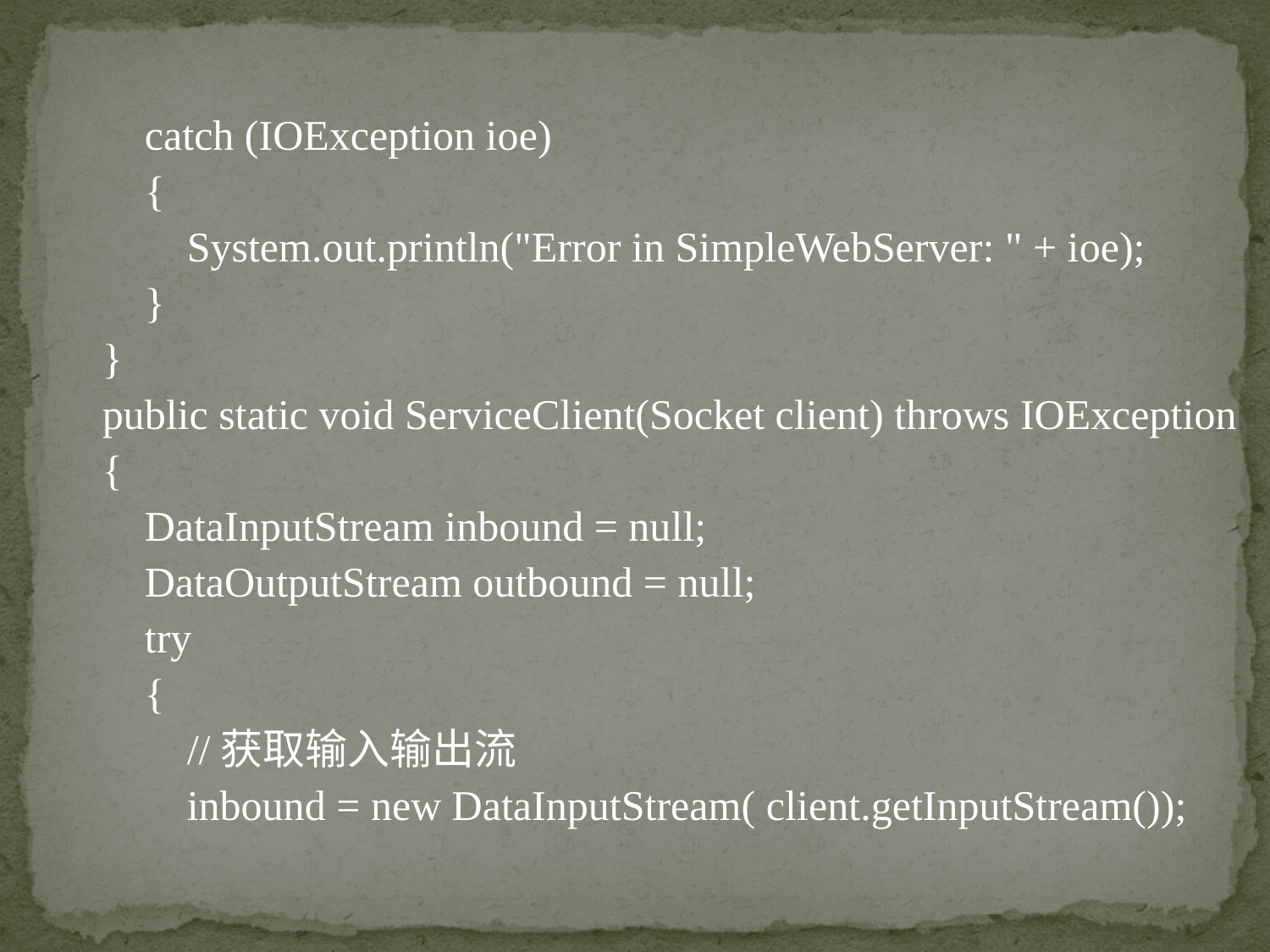

catch (IOException ioe)
        {
            System.out.println("Error in SimpleWebServer: " + ioe);
        }
    }
    public static void ServiceClient(Socket client) throws IOException
    {
        DataInputStream inbound = null;
        DataOutputStream outbound = null;
        try
        {
            //获取输入输出流
            inbound = new DataInputStream( client.getInputStream());